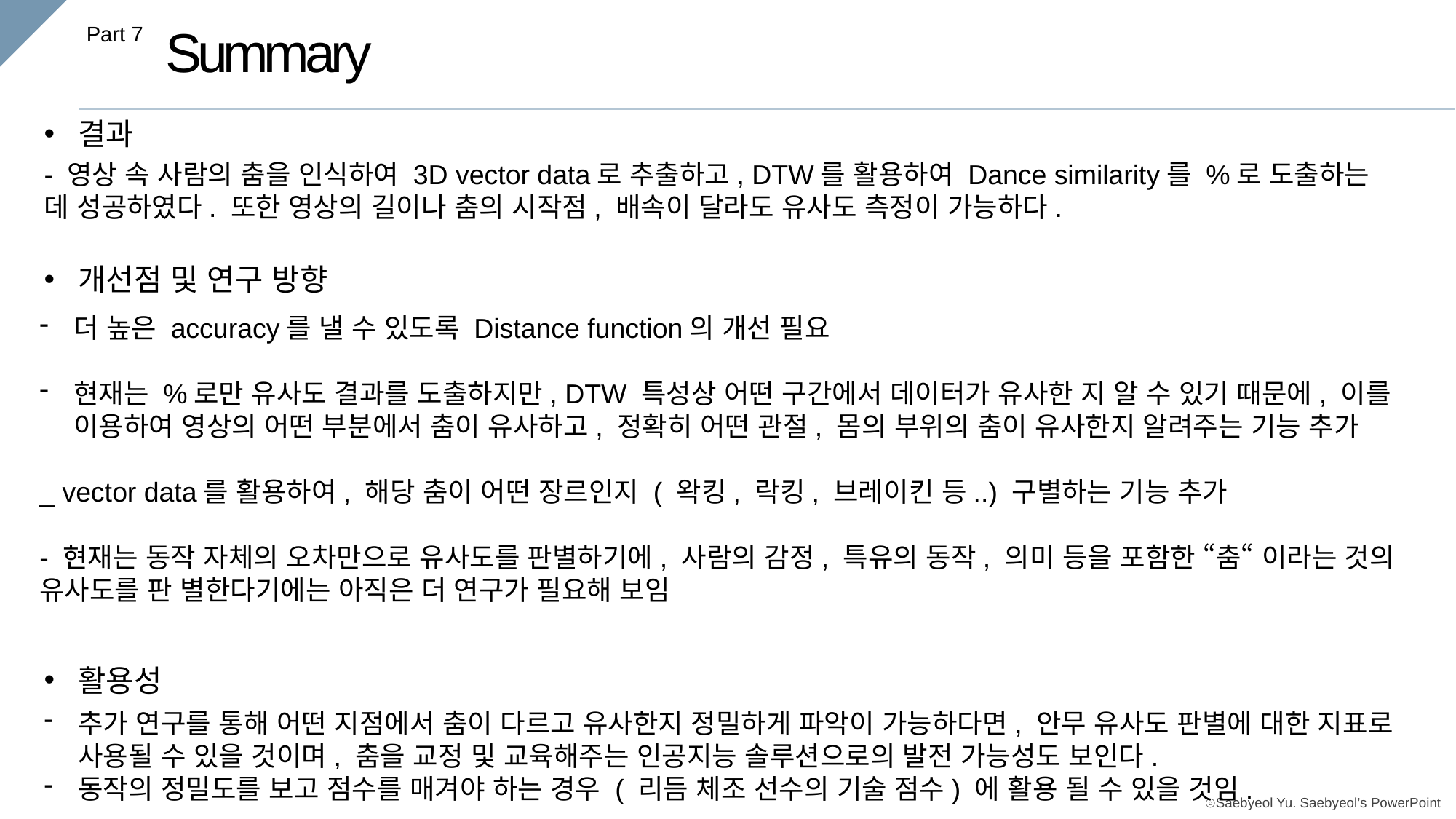

Summary
Part 7
결과

개선점 및 연구 방향

활용성
- 영상 속 사람의 춤을 인식하여 3D vector data로 추출하고, DTW를 활용하여 Dance similarity를 %로 도출하는 데 성공하였다. 또한 영상의 길이나 춤의 시작점, 배속이 달라도 유사도 측정이 가능하다.
더 높은 accuracy를 낼 수 있도록 Distance function의 개선 필요

현재는 %로만 유사도 결과를 도출하지만, DTW 특성상 어떤 구간에서 데이터가 유사한 지 알 수 있기 때문에, 이를 이용하여 영상의 어떤 부분에서 춤이 유사하고, 정확히 어떤 관절, 몸의 부위의 춤이 유사한지 알려주는 기능 추가

_ vector data를 활용하여, 해당 춤이 어떤 장르인지 ( 왁킹, 락킹, 브레이킨 등..) 구별하는 기능 추가

- 현재는 동작 자체의 오차만으로 유사도를 판별하기에, 사람의 감정, 특유의 동작, 의미 등을 포함한 “춤“ 이라는 것의 유사도를 판 별한다기에는 아직은 더 연구가 필요해 보임
추가 연구를 통해 어떤 지점에서 춤이 다르고 유사한지 정밀하게 파악이 가능하다면, 안무 유사도 판별에 대한 지표로 사용될 수 있을 것이며, 춤을 교정 및 교육해주는 인공지능 솔루션으로의 발전 가능성도 보인다.
동작의 정밀도를 보고 점수를 매겨야 하는 경우 ( 리듬 체조 선수의 기술 점수) 에 활용 될 수 있을 것임.